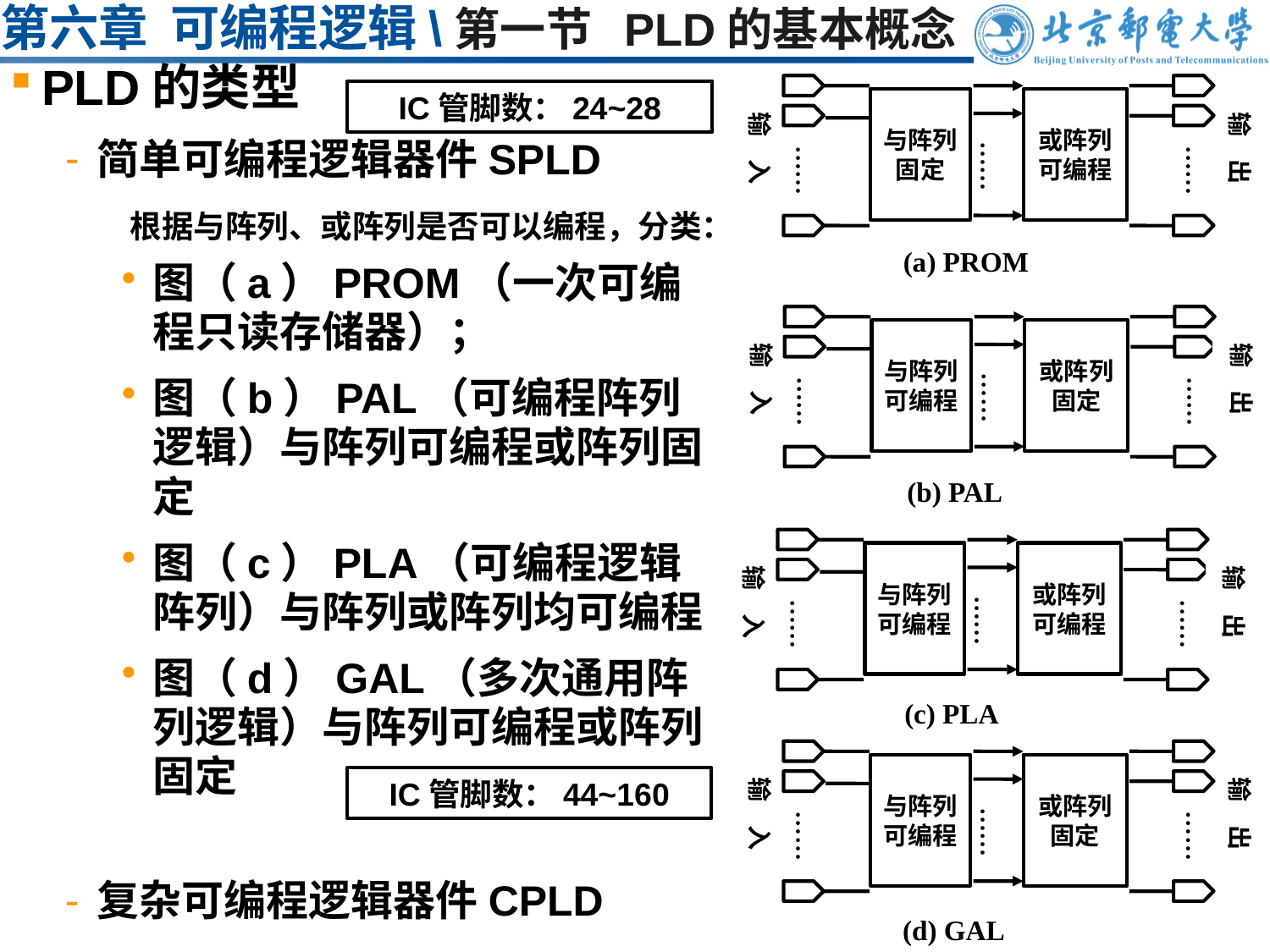

# 第六章  可编程逻辑\第一节  PLD的基本概念
PLD的类型
简单可编程逻辑器件SPLD

图（a）PROM（一次可编程只读存储器）；
图（b）PAL（可编程阵列逻辑）与阵列可编程或阵列固定
图（c）PLA（可编程逻辑阵列）与阵列或阵列均可编程
图（d）GAL（多次通用阵列逻辑）与阵列可编程或阵列固定

复杂可编程逻辑器件CPLD

与阵列
固定

或阵列
可编程

输    入

输    出

……
……
……

(a) PROM
IC管脚数：24~28
根据与阵列、或阵列是否可以编程，分类：

与阵列
可编程

或阵列
固定

输    入

输    出

……
……
……

(b) PAL

与阵列
可编程

或阵列
可编程

输    入

输    出

……
……
……

(c) PLA

与阵列
可编程

或阵列
固定

输    入

输    出

……
……
……

(d) GAL
IC管脚数：44~160